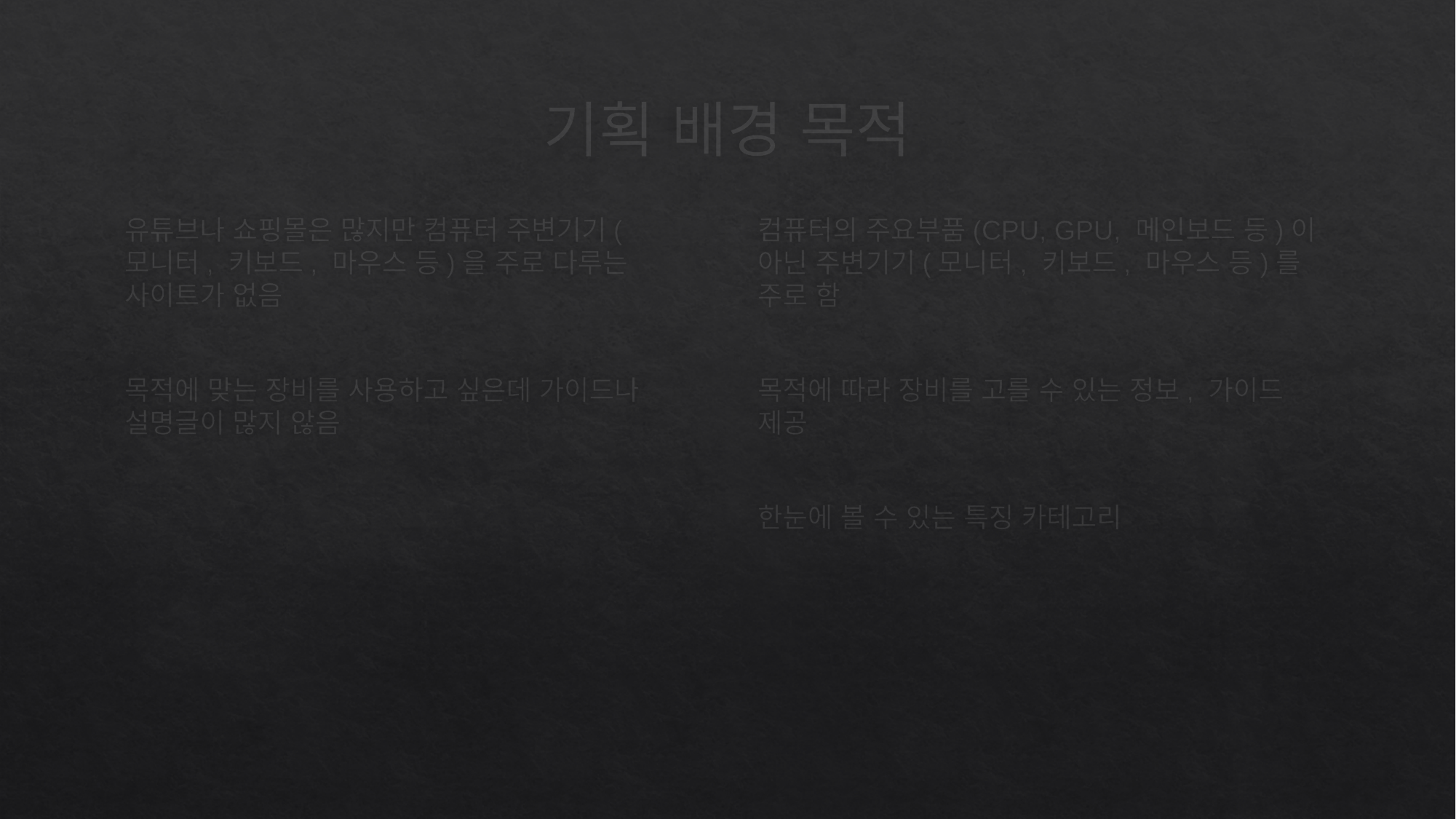

# 기획 배경 목적
컴퓨터의 주요부품(CPU, GPU, 메인보드 등)이 아닌 주변기기(모니터, 키보드, 마우스 등)를 주로 함

목적에 따라 장비를 고를 수 있는 정보, 가이드 제공

한눈에 볼 수 있는 특징 카테고리
유튜브나 쇼핑몰은 많지만 컴퓨터 주변기기(모니터, 키보드, 마우스 등)을 주로 다루는 사이트가 없음

목적에 맞는 장비를 사용하고 싶은데 가이드나 설명글이 많지 않음